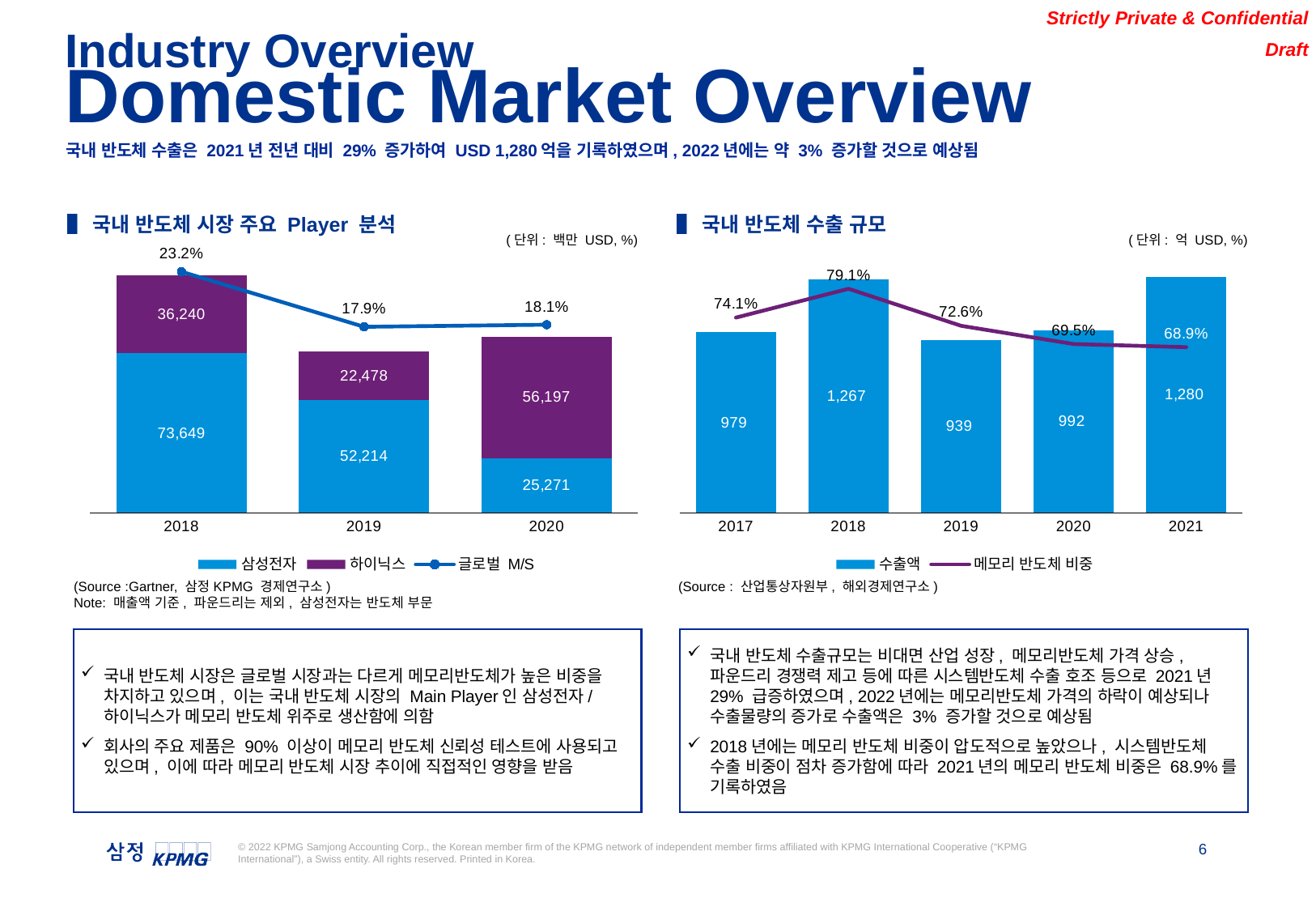

Industry Overview
Domestic Market Overview
국내 반도체 수출은 2021년 전년 대비 29% 증가하여 USD 1,280억을 기록하였으며, 2022년에는 약 3% 증가할 것으로 예상됨
▌국내 반도체 시장 주요 Player 분석
▌국내 반도체 수출 규모
(단위: 백만 USD, %)
(단위: 억 USD, %)

### Chart

| Category | 삼성전자 | 하이닉스 | 글로벌 M/S |
|---|---|---|---|
| 2018 | 73649.0 | 36240.0 | 0.232 |
| 2019 | 52214.0 | 22478.0 | 0.179 |
| 2020 | 25271.0 | 56197.0 | 0.181 |

### Chart

| Category | 수출액 | 메모리 반도체 비중 |
|---|---|---|
| 2017 | 979.4 | 0.7406575454359812 |
| 2018 | 1267.1 | 0.7908610212295794 |
| 2019 | 939.0 | 0.7263045793397231 |
| 2020 | 992.0 | 0.6945564516129032 |
| 2021 | 1279.8 | 0.6890139084231911 |
(Source :Gartner, 삼정KPMG 경제연구소)
Note: 매출액 기준, 파운드리는 제외, 삼성전자는 반도체 부문
(Source : 산업통상자원부, 해외경제연구소)
국내 반도체 시장은 글로벌 시장과는 다르게 메모리반도체가 높은 비중을 차지하고 있으며, 이는 국내 반도체 시장의 Main Player인 삼성전자/하이닉스가 메모리 반도체 위주로 생산함에 의함
회사의 주요 제품은 90% 이상이 메모리 반도체 신뢰성 테스트에 사용되고 있으며, 이에 따라 메모리 반도체 시장 추이에 직접적인 영향을 받음
국내 반도체 수출규모는 비대면 산업 성장, 메모리반도체 가격 상승, 파운드리 경쟁력 제고 등에 따른 시스템반도체 수출 호조 등으로 2021년 29% 급증하였으며, 2022년에는 메모리반도체 가격의 하락이 예상되나 수출물량의 증가로 수출액은 3% 증가할 것으로 예상됨
2018년에는 메모리 반도체 비중이 압도적으로 높았으나, 시스템반도체 수출 비중이 점차 증가함에 따라 2021년의 메모리 반도체 비중은 68.9%를 기록하였음